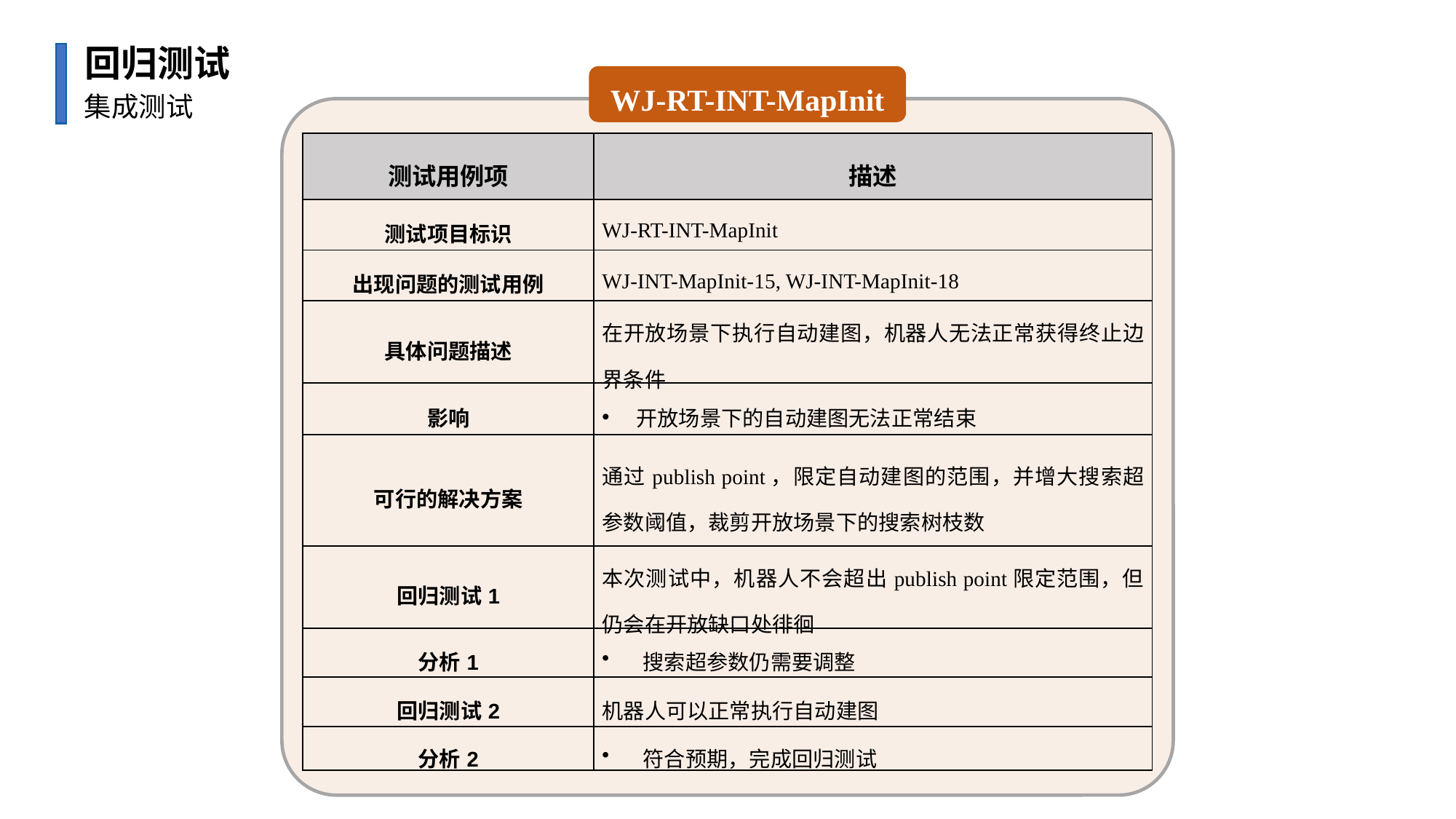

回归测试
WJ-RT-INT-MapInit

集成测试

| 测试用例项 | 描述 |
| --- | --- |
| 测试项目标识 | WJ-RT-INT-MapInit |
| 出现问题的测试用例 | WJ-INT-MapInit-15, WJ-INT-MapInit-18 |
| 具体问题描述 | 在开放场景下执行自动建图，机器人无法正常获得终止边界条件 |
| 影响 | 开放场景下的自动建图无法正常结束 |
| 可行的解决方案 | 通过publish point，限定自动建图的范围，并增大搜索超参数阈值，裁剪开放场景下的搜索树枝数 |
| 回归测试1 | 本次测试中，机器人不会超出publish point限定范围，但仍会在开放缺口处徘徊 |
| 分析1 | 搜索超参数仍需要调整 |
| 回归测试2 | 机器人可以正常执行自动建图 |
| 分析2 | 符合预期，完成回归测试 |